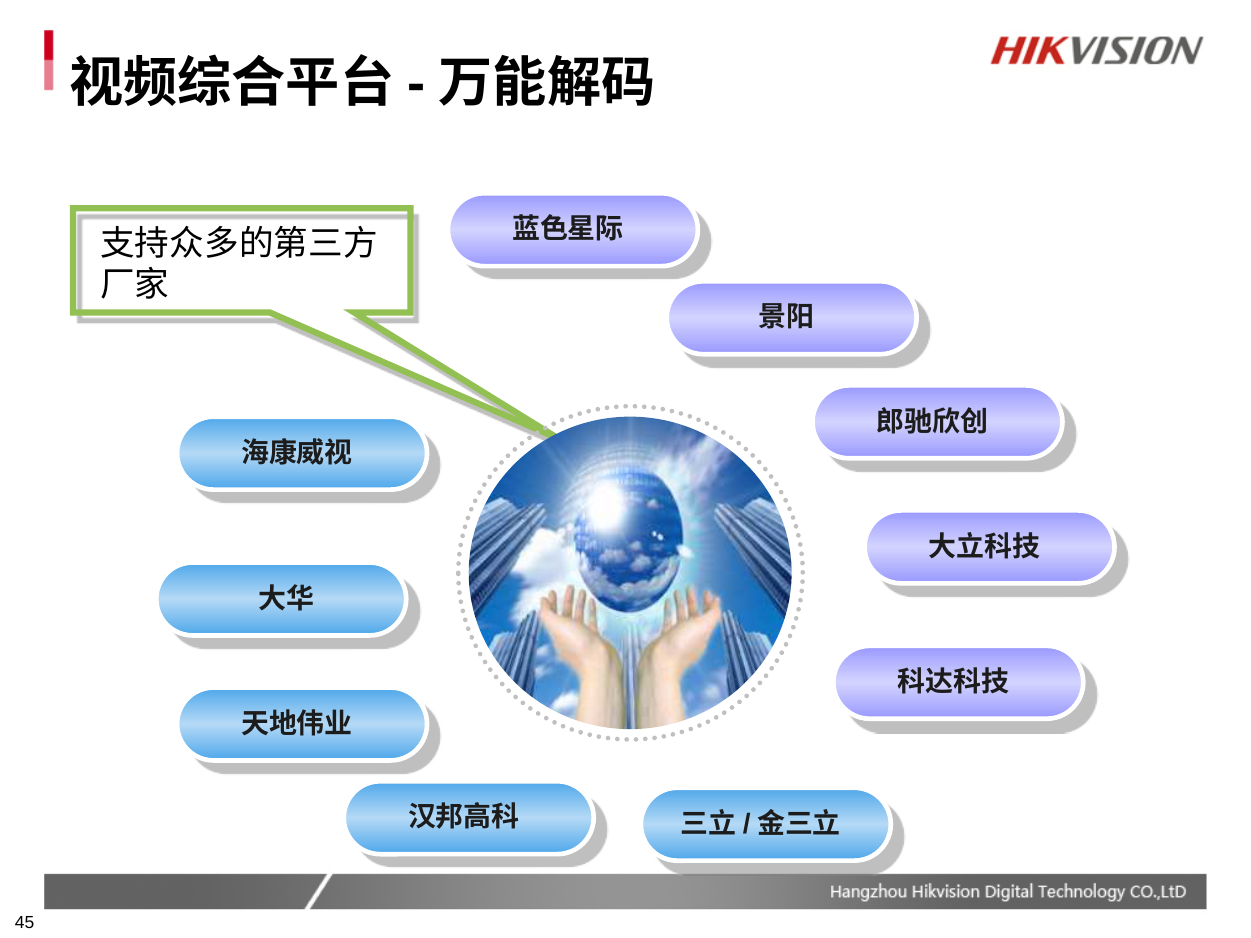

# 视频综合平台-万能解码

蓝色星际

支持众多的第三方厂家

景阳

郎驰欣创

海康威视

大立科技

大华

科达科技

天地伟业

汉邦高科
三立/金三立
45